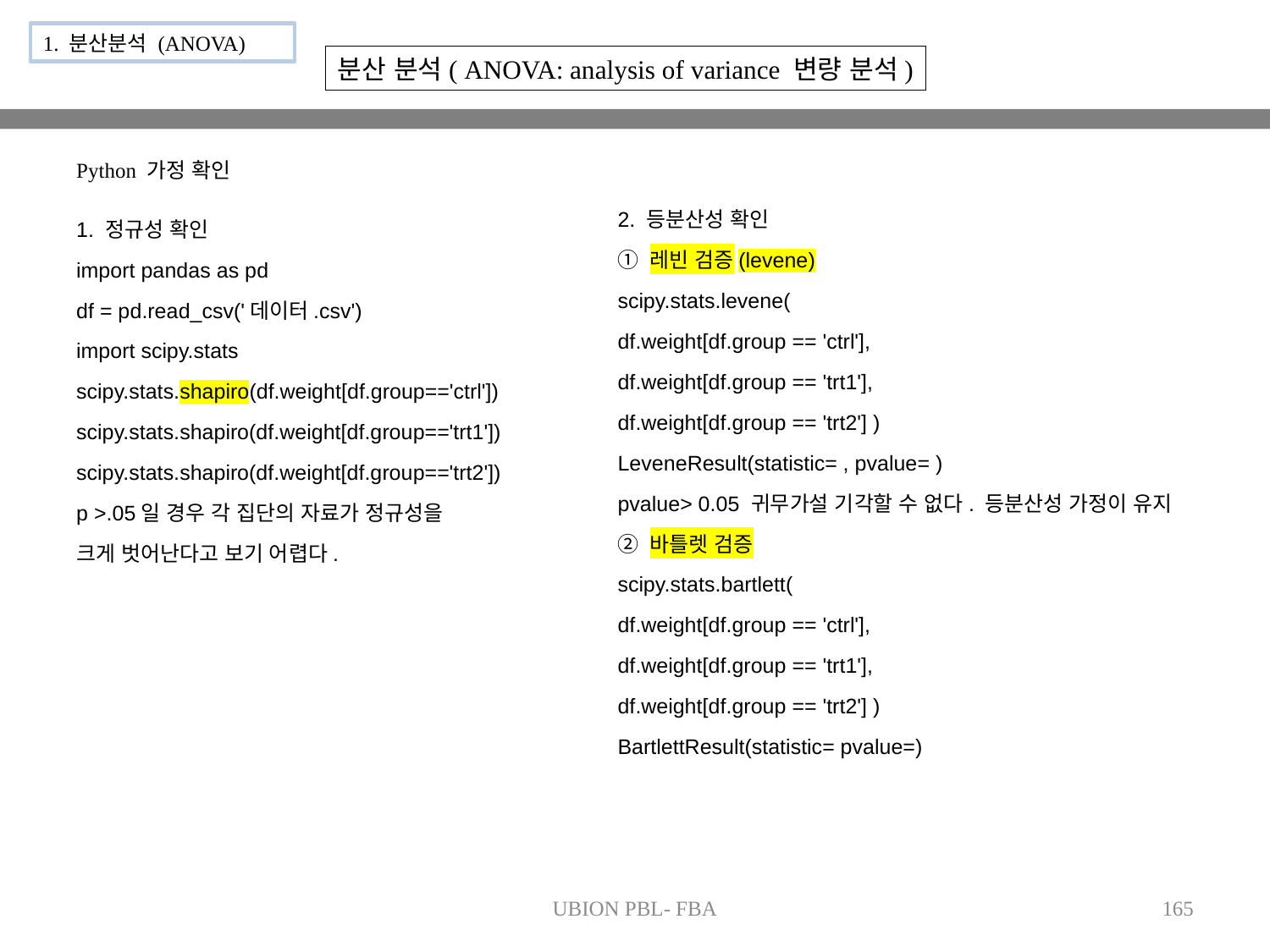

1. 분산분석 (ANOVA)

분산 분석( ANOVA: analysis of variance 변량 분석)

Python 가정 확인
2. 등분산성 확인
① 레빈 검증(levene)
scipy.stats.levene(
df.weight[df.group == 'ctrl'],
df.weight[df.group == 'trt1'],
df.weight[df.group == 'trt2'] )
LeveneResult(statistic= , pvalue= )
pvalue> 0.05 귀무가설 기각할 수 없다. 등분산성 가정이 유지
② 바틀렛 검증
scipy.stats.bartlett(
df.weight[df.group == 'ctrl'],
df.weight[df.group == 'trt1'],
df.weight[df.group == 'trt2'] )
BartlettResult(statistic= pvalue=)
1. 정규성 확인
import pandas as pd
df = pd.read_csv('데이터.csv')
import scipy.stats
scipy.stats.shapiro(df.weight[df.group=='ctrl'])
scipy.stats.shapiro(df.weight[df.group=='trt1'])
scipy.stats.shapiro(df.weight[df.group=='trt2'])
p >.05일 경우 각 집단의 자료가 정규성을
크게 벗어난다고 보기 어렵다.

UBION PBL- FBA
165